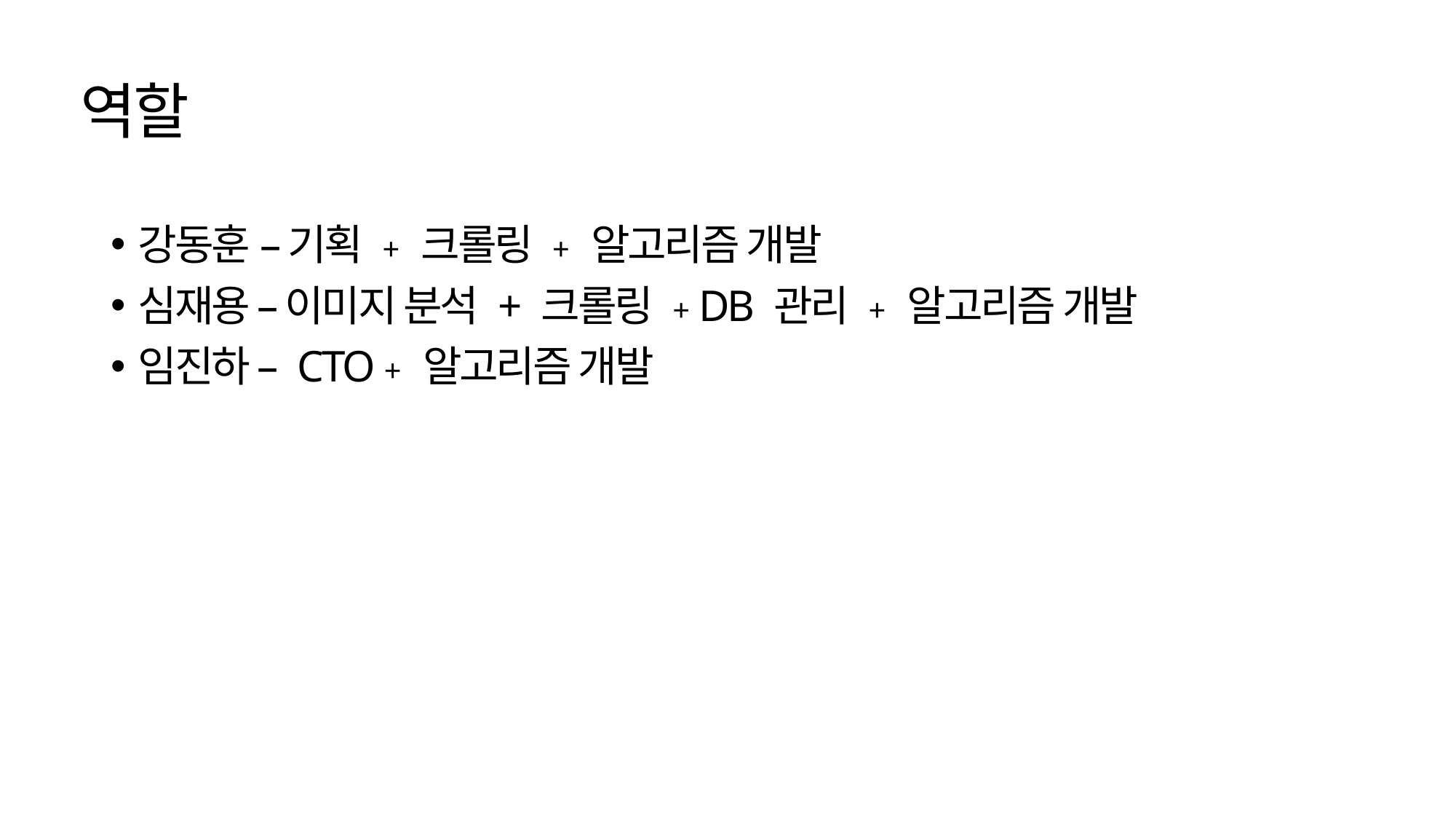

# 역할
강동훈 – 기획 + 크롤링 + 알고리즘 개발
심재용 – 이미지 분석 + 크롤링 + DB 관리 + 알고리즘 개발
임진하 – CTO + 알고리즘 개발